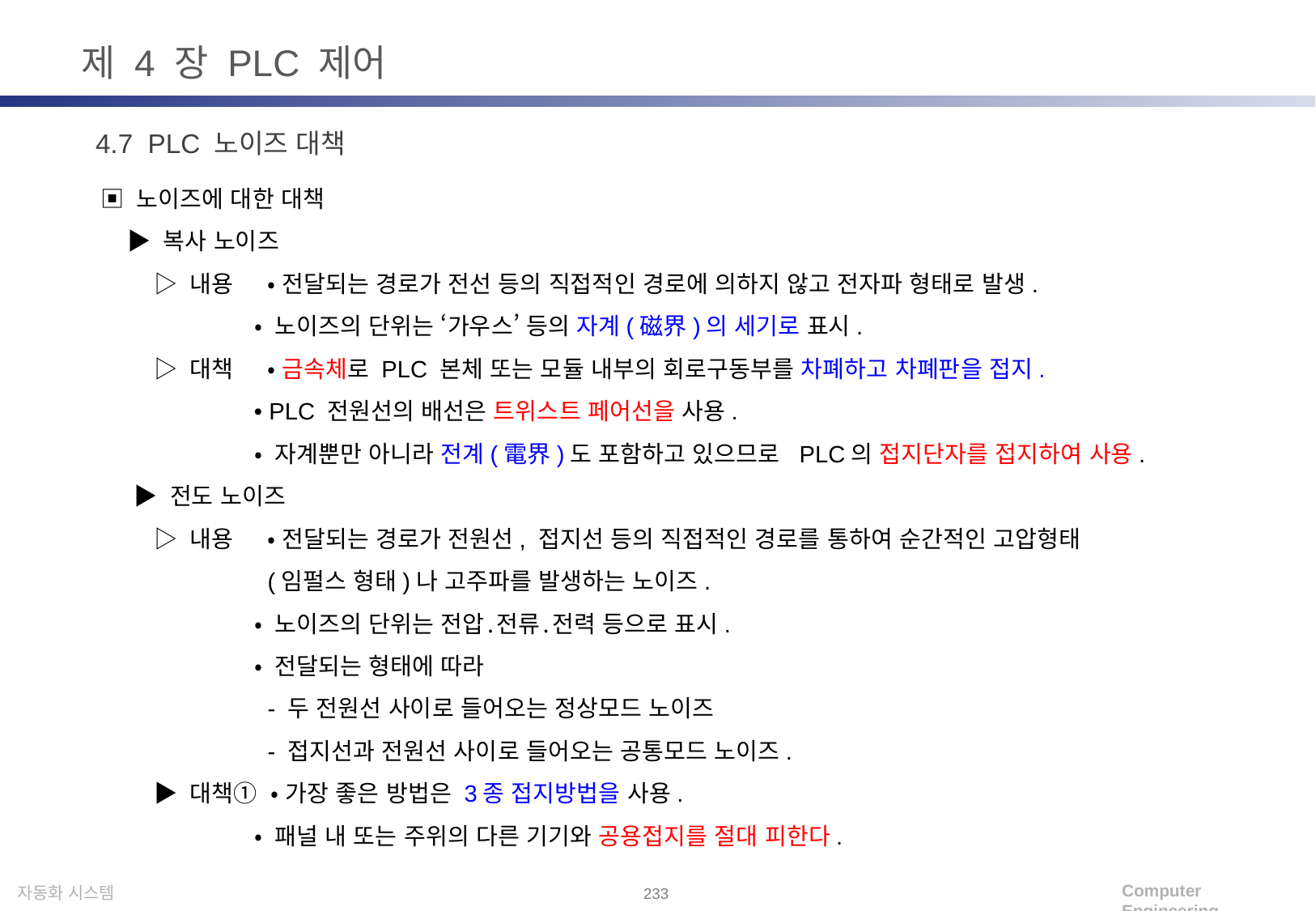

제 4 장 PLC 제어
4.7  PLC 노이즈 대책
▣ 노이즈에 대한 대책
    ▶ 복사 노이즈
        ▷ 내용     • 전달되는 경로가 전선 등의 직접적인 경로에 의하지 않고 전자파 형태로 발생.
                       • 노이즈의 단위는 ‘가우스’ 등의 자계(磁界)의 세기로 표시.
        ▷ 대책     • 금속체로 PLC 본체 또는 모듈 내부의 회로구동부를 차폐하고 차폐판을 접지.
                       • PLC 전원선의 배선은 트위스트 페어선을 사용.
                       • 자계뿐만 아니라 전계(電界)도 포함하고 있으므로  PLC의 접지단자를 접지하여 사용.
     ▶ 전도 노이즈
        ▷ 내용     • 전달되는 경로가 전원선, 접지선 등의 직접적인 경로를 통하여 순간적인 고압형태
                         (임펄스 형태)나 고주파를 발생하는 노이즈.
                       • 노이즈의 단위는 전압․전류․전력 등으로 표시.
                       • 전달되는 형태에 따라
                         - 두 전원선 사이로 들어오는 정상모드 노이즈
                         - 접지선과 전원선 사이로 들어오는 공통모드 노이즈.
        ▶ 대책①  • 가장 좋은 방법은 3종 접지방법을 사용.
                       • 패널 내 또는 주위의 다른 기기와 공용접지를 절대 피한다.